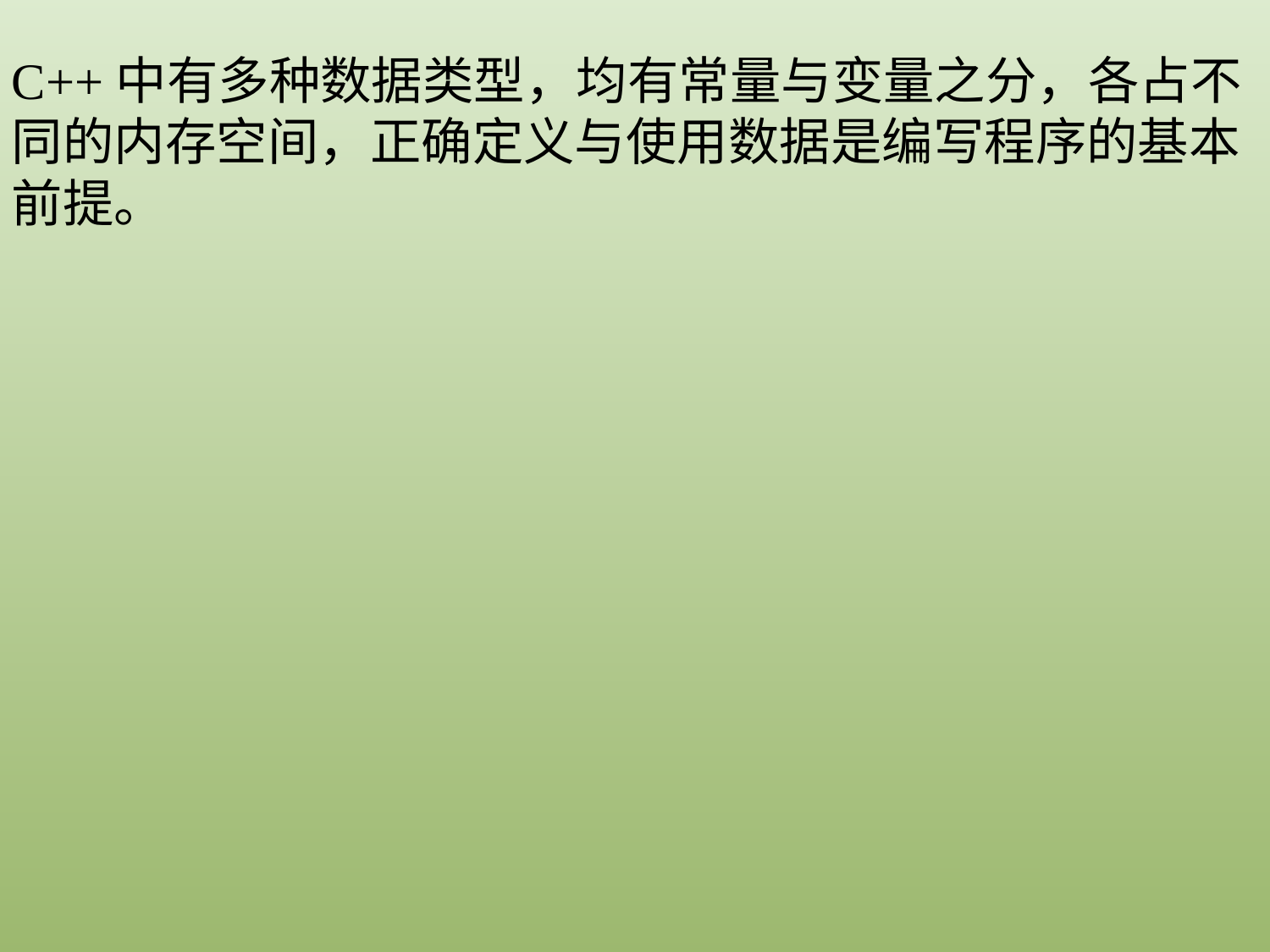

C++中有多种数据类型，均有常量与变量之分，各占不同的内存空间，正确定义与使用数据是编写程序的基本前提。
24